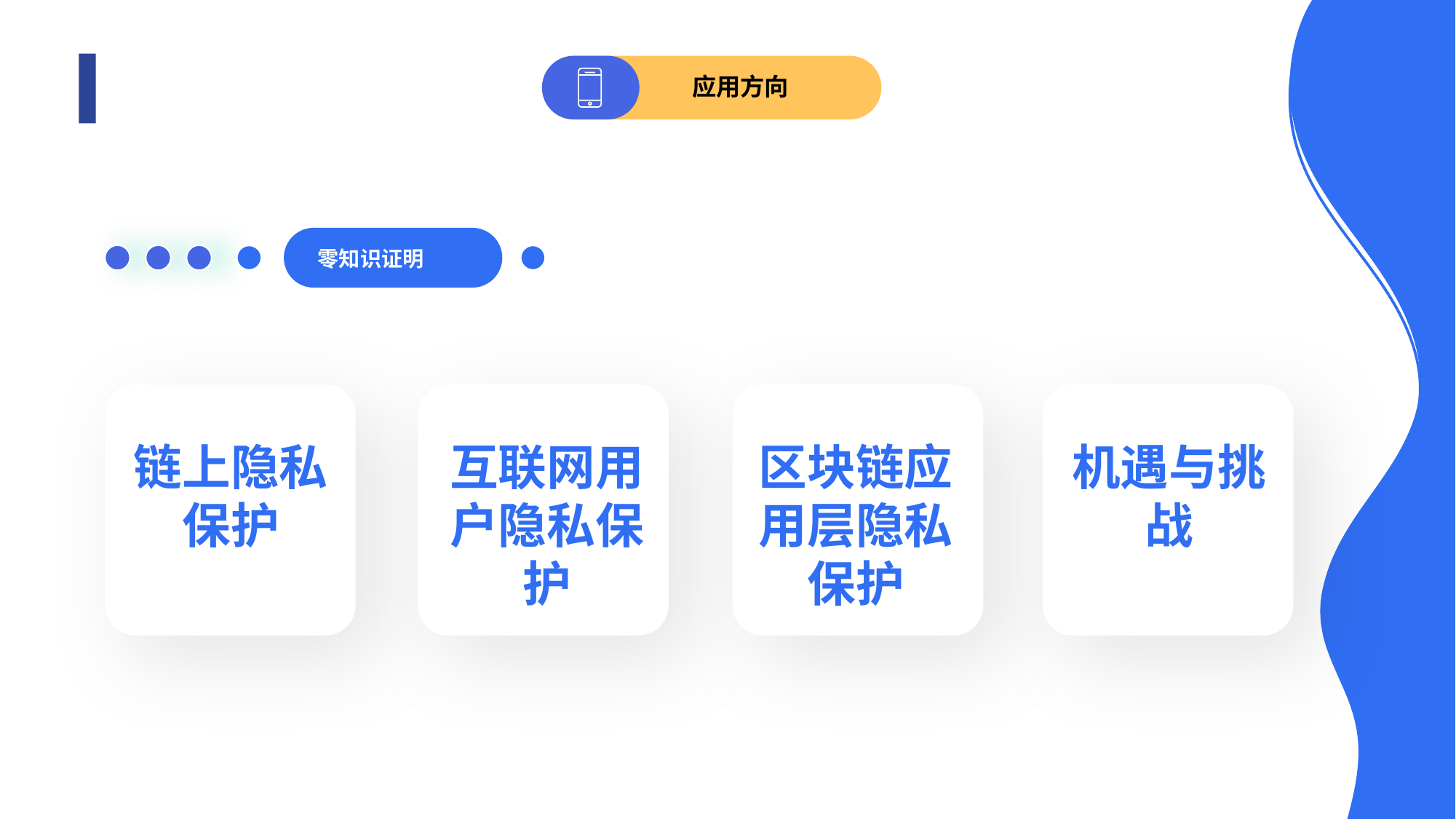

应用方向

零知识证明

链上隐私保护
互联网用户隐私保护

区块链应用层隐私保护
机遇与挑战